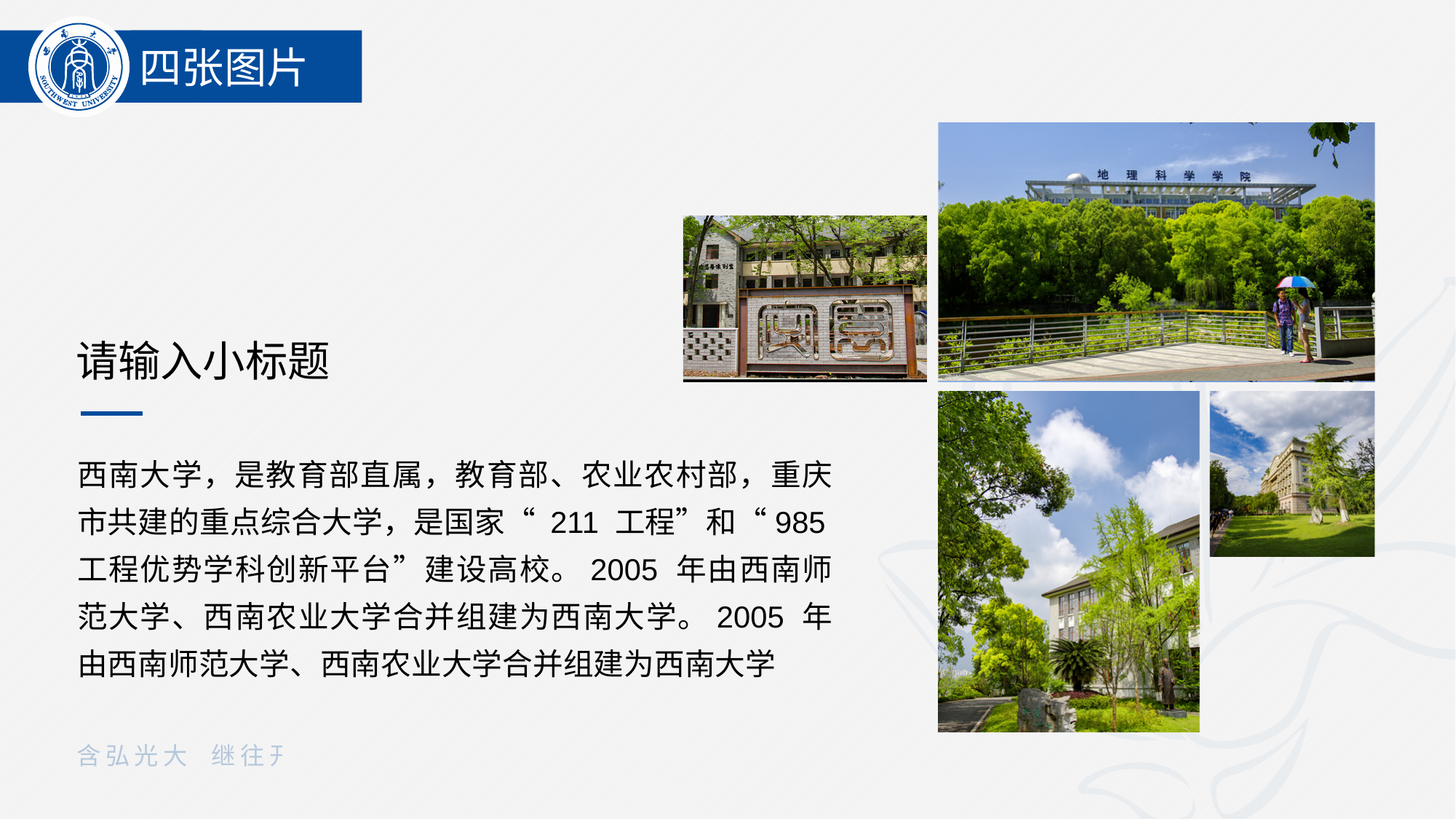

四张图片

请输入小标题

西南大学，是教育部直属，教育部、农业农村部，重庆市共建的重点综合大学，是国家“ 211 工程”和“985工程优势学科创新平台”建设高校。2005 年由西南师范大学、西南农业大学合并组建为西南大学。2005 年由西南师范大学、西南农业大学合并组建为西南大学